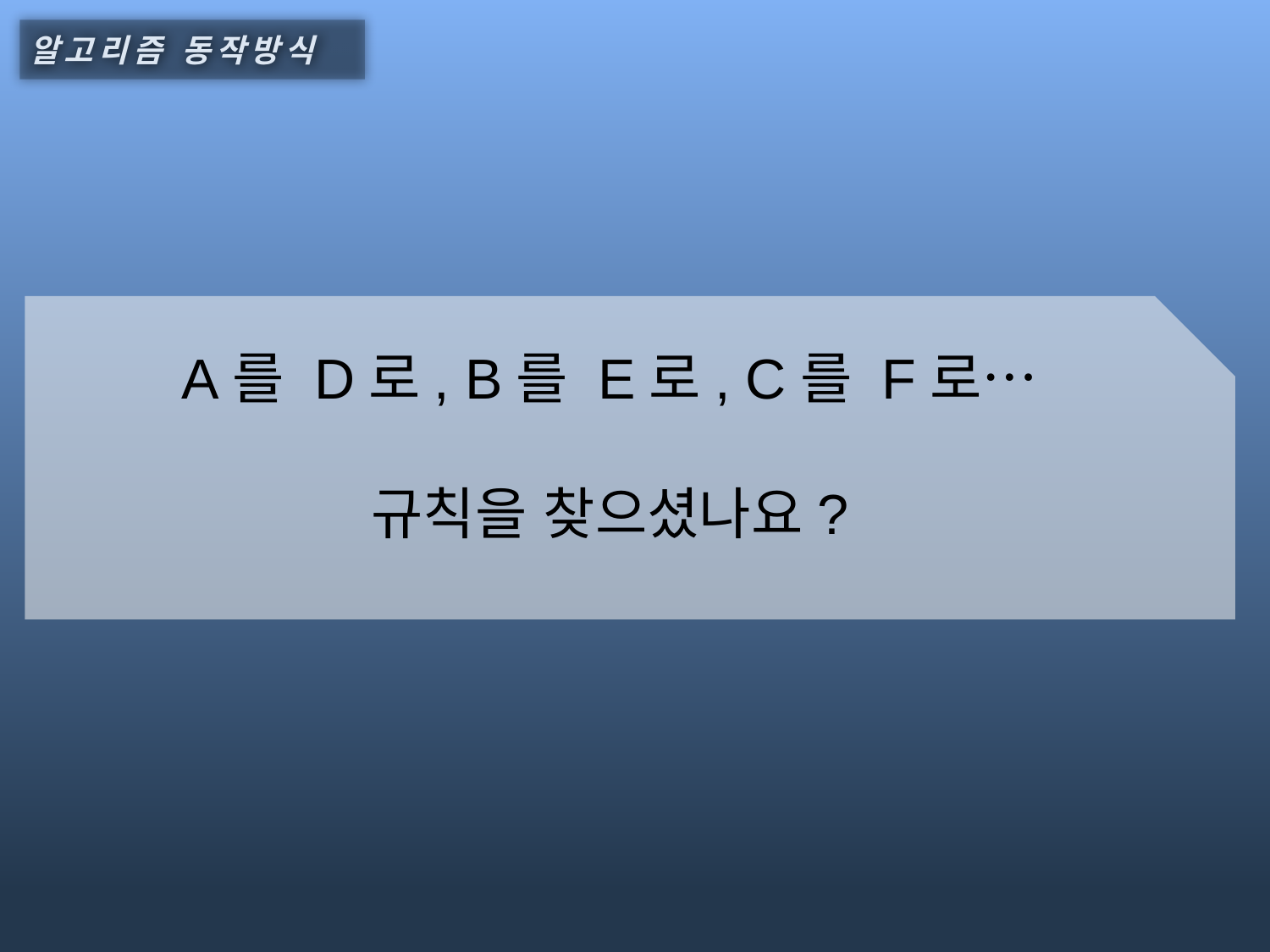

알고리즘 동작방식
A를 D로, B를 E로, C를 F로…
규칙을 찾으셨나요?